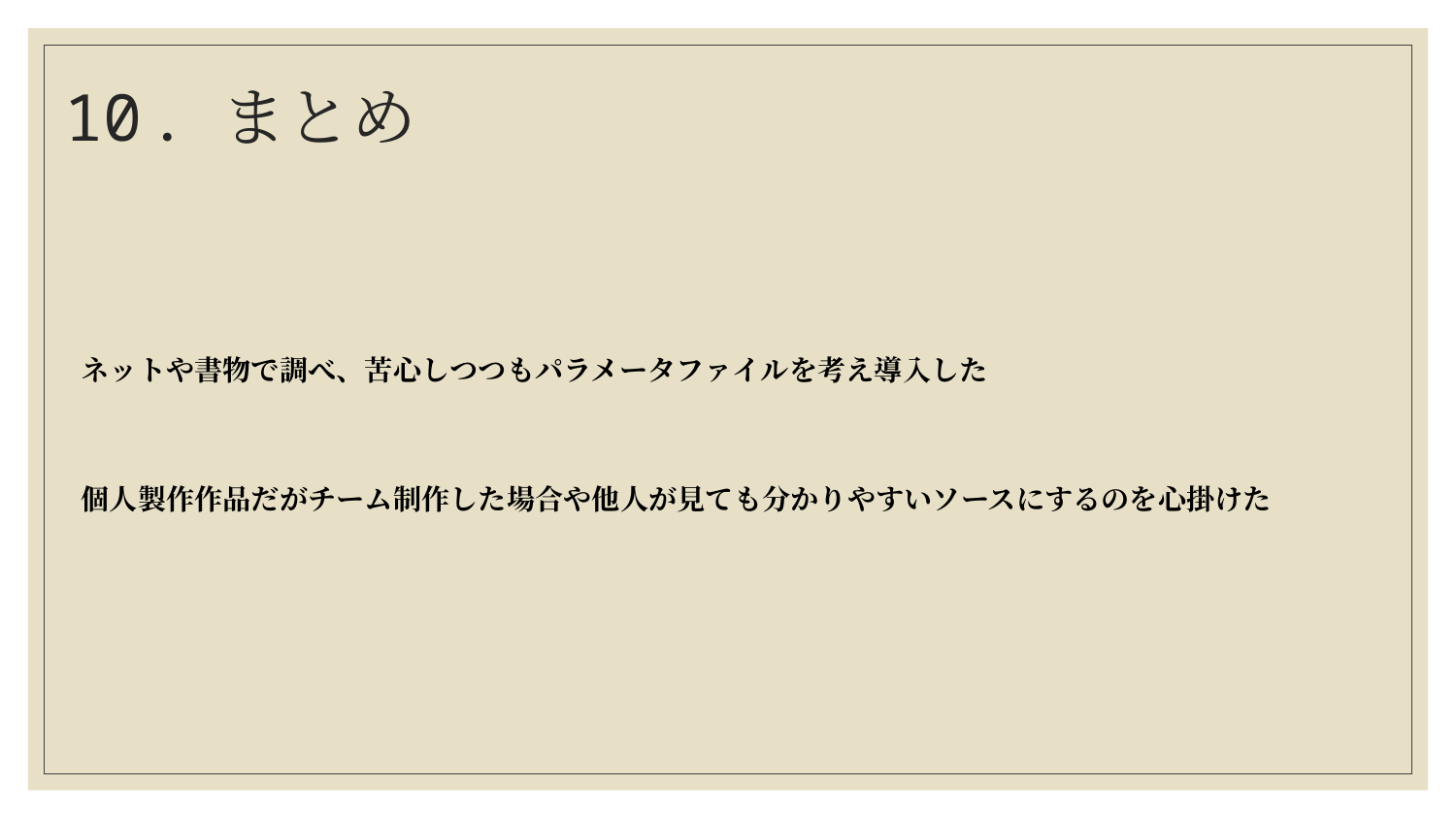

# 10．まとめ
ネットや書物で調べ、苦心しつつもパラメータファイルを考え導入した

個人製作作品だがチーム制作した場合や他人が見ても分かりやすいソースにするのを心掛けた